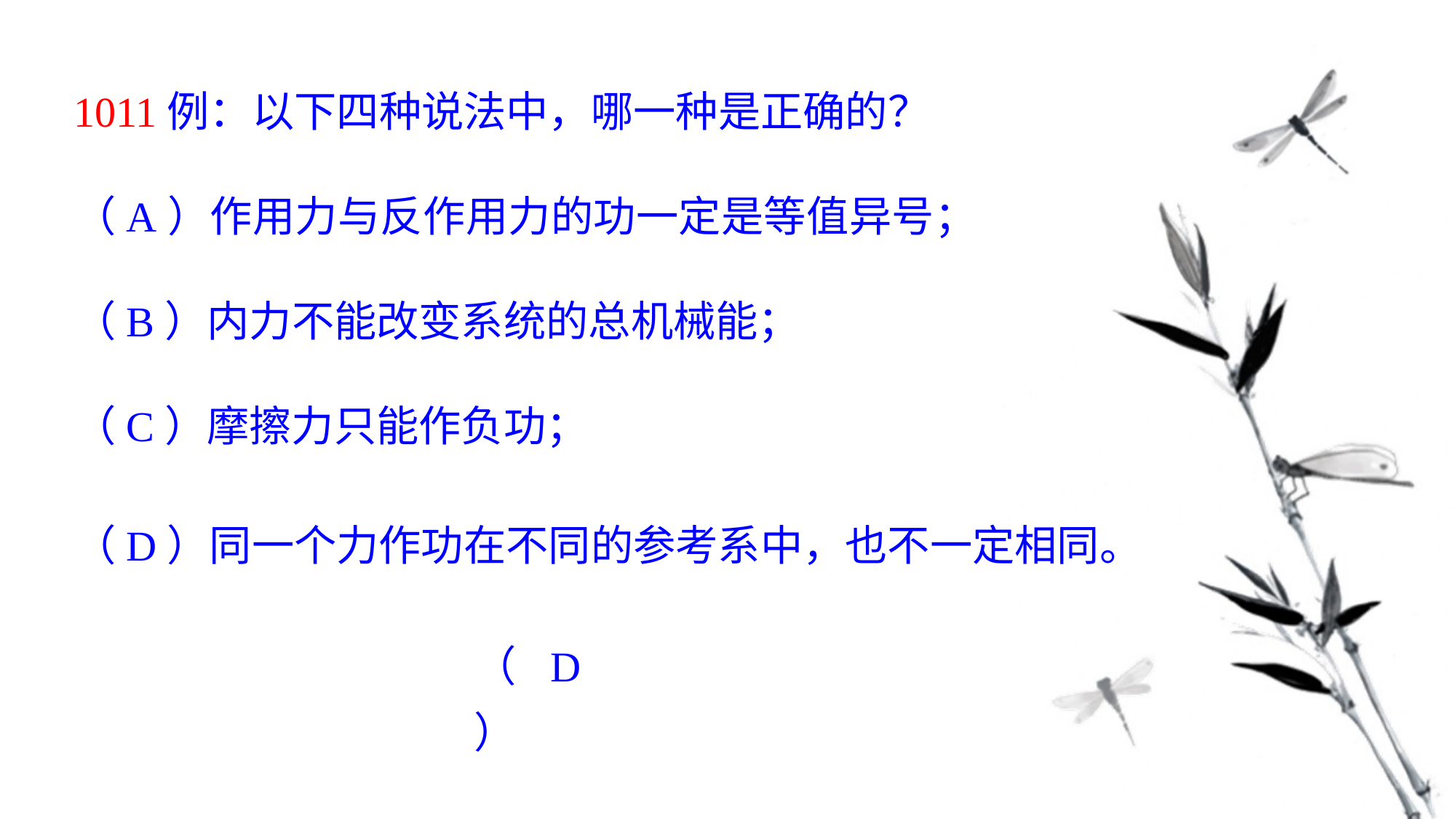

1011例：以下四种说法中，哪一种是正确的？
（A）作用力与反作用力的功一定是等值异号；
（B）内力不能改变系统的总机械能；
（C）摩擦力只能作负功；
（D）同一个力作功在不同的参考系中，也不一定相同。
（D）